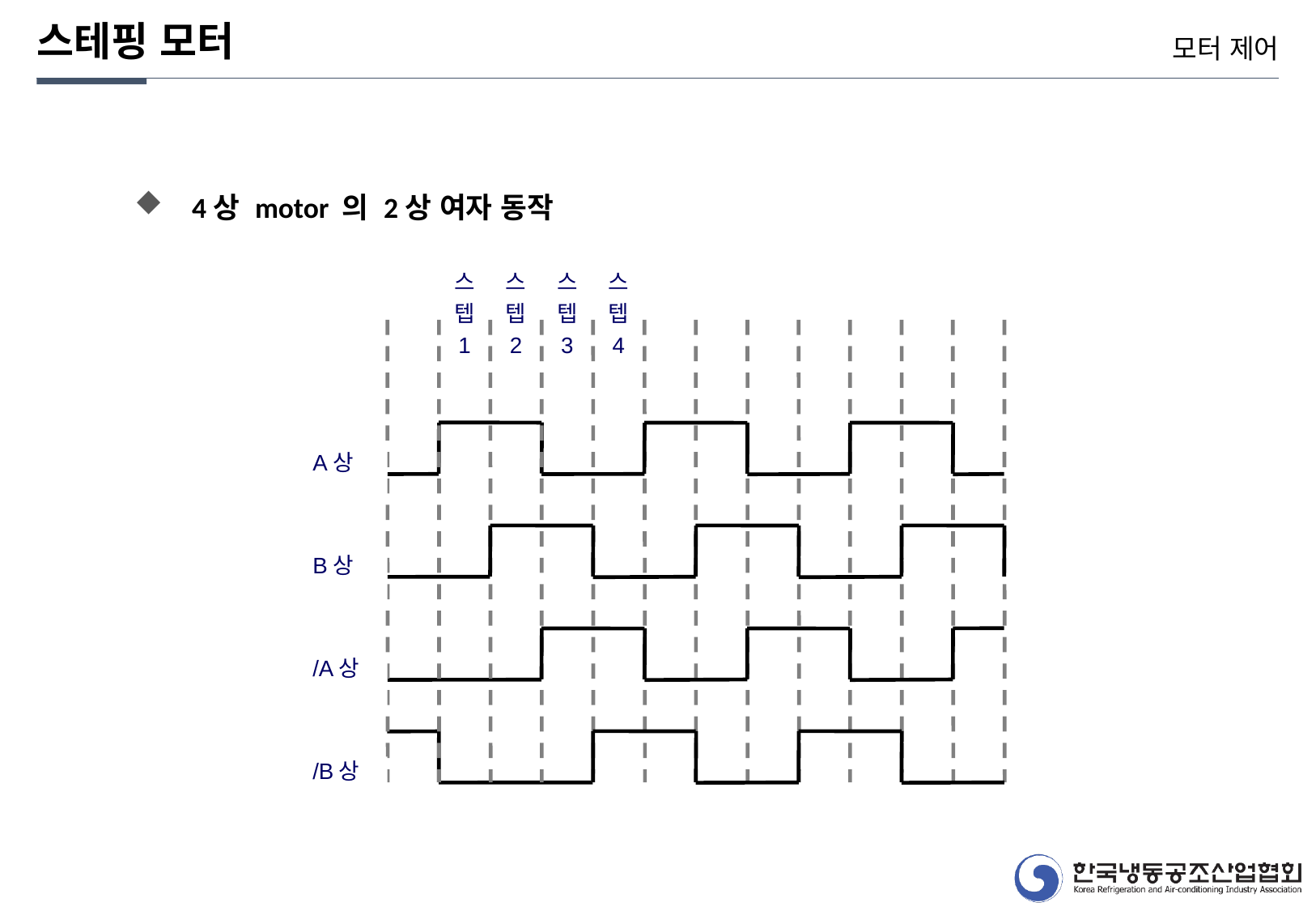

스테핑 모터
모터 제어
4상 motor 의 2상 여자 동작

스
텝
1
스
텝
2
스
텝
3
스
텝
4

A상

B상

/A상

/B상